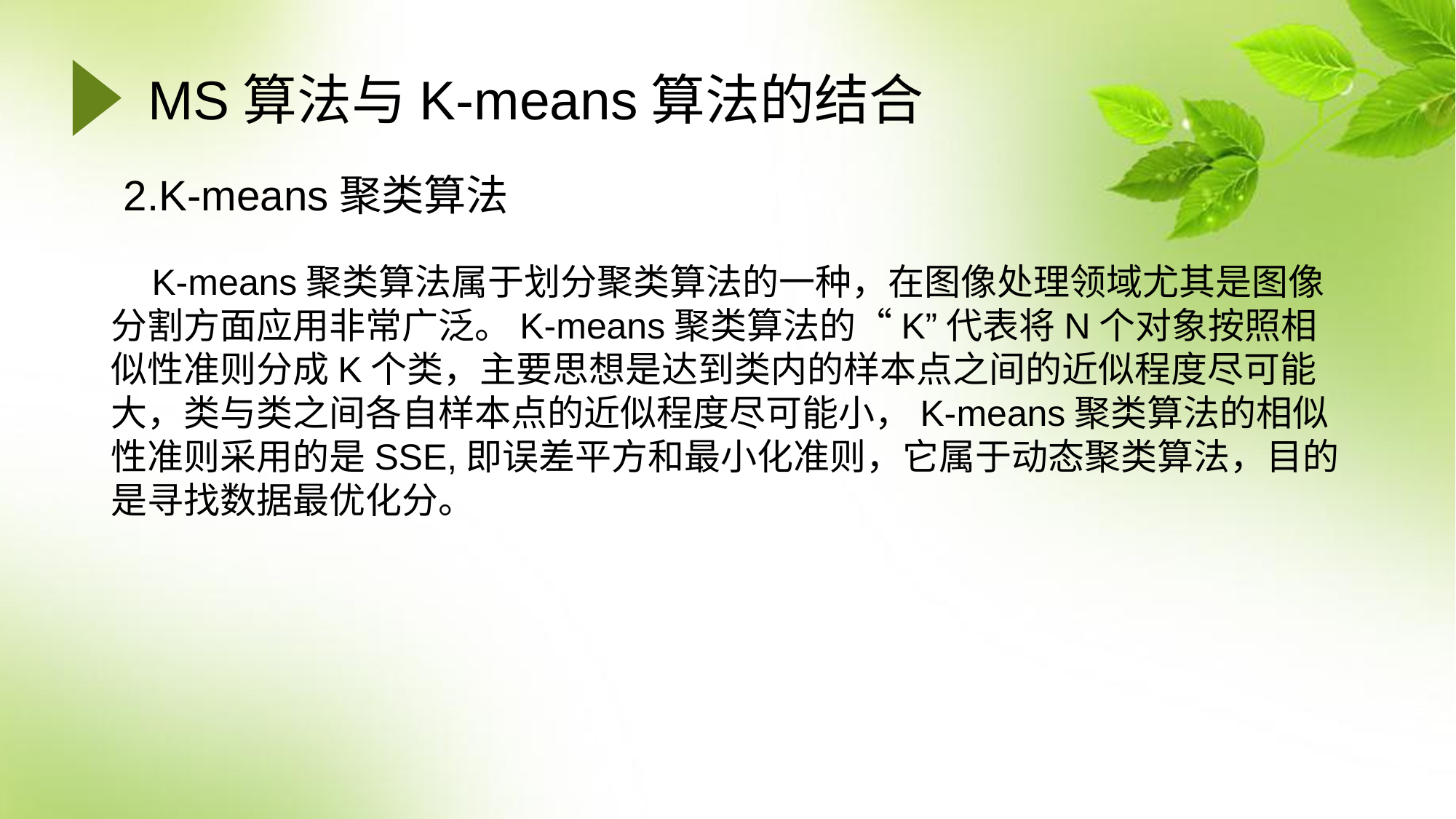

# MS算法与K-means算法的结合
2.K-means聚类算法
    K-means聚类算法属于划分聚类算法的一种，在图像处理领域尤其是图像分割方面应用非常广泛。K-means聚类算法的“K”代表将N个对象按照相似性准则分成K个类，主要思想是达到类内的样本点之间的近似程度尽可能大，类与类之间各自样本点的近似程度尽可能小，K-means聚类算法的相似性准则采用的是SSE,即误差平方和最小化准则，它属于动态聚类算法，目的是寻找数据最优化分。